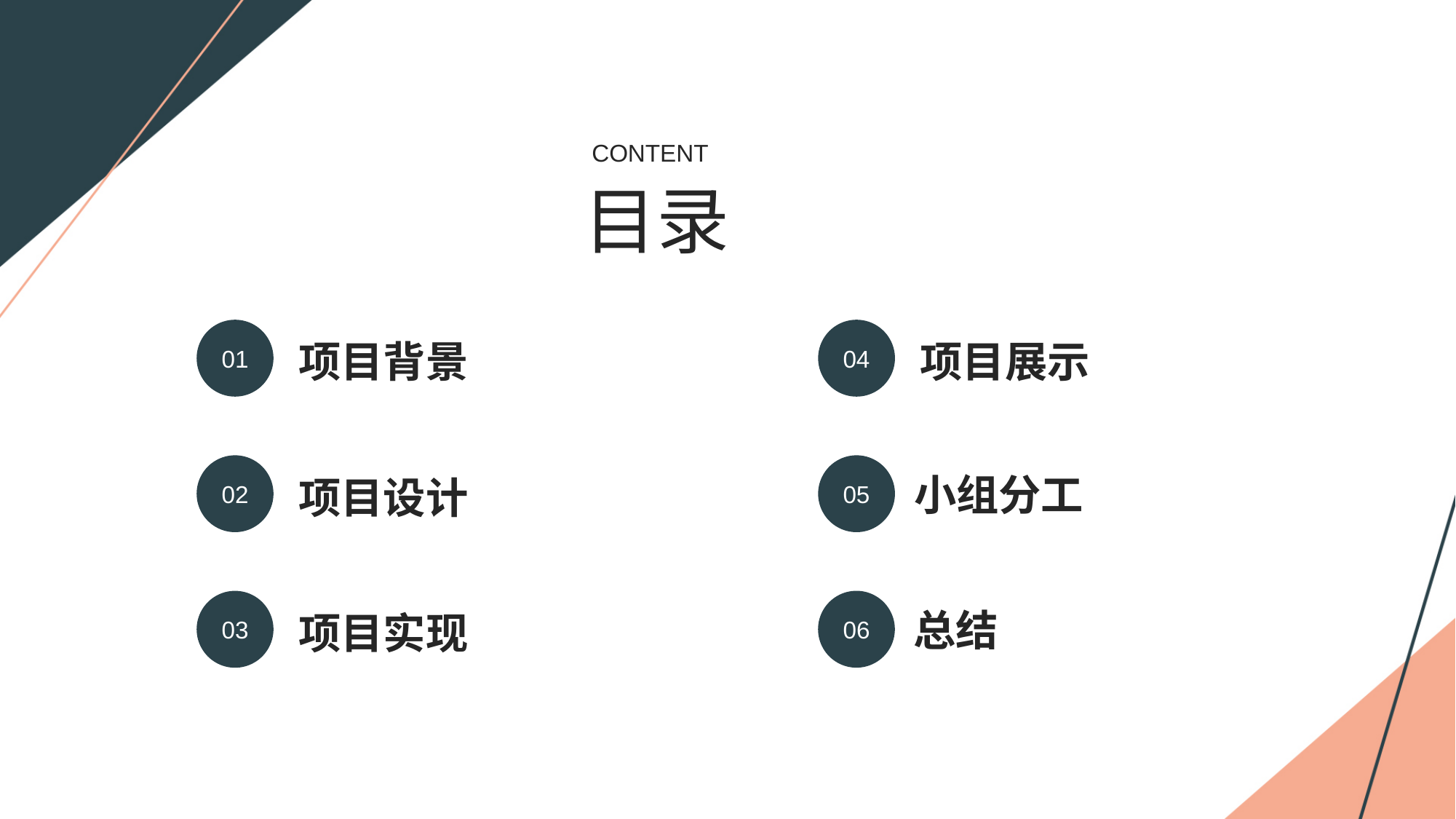

CONTENT
目录
01
04
项目背景
项目展示
02
05
小组分工
项目设计
06
03
总结
项目实现